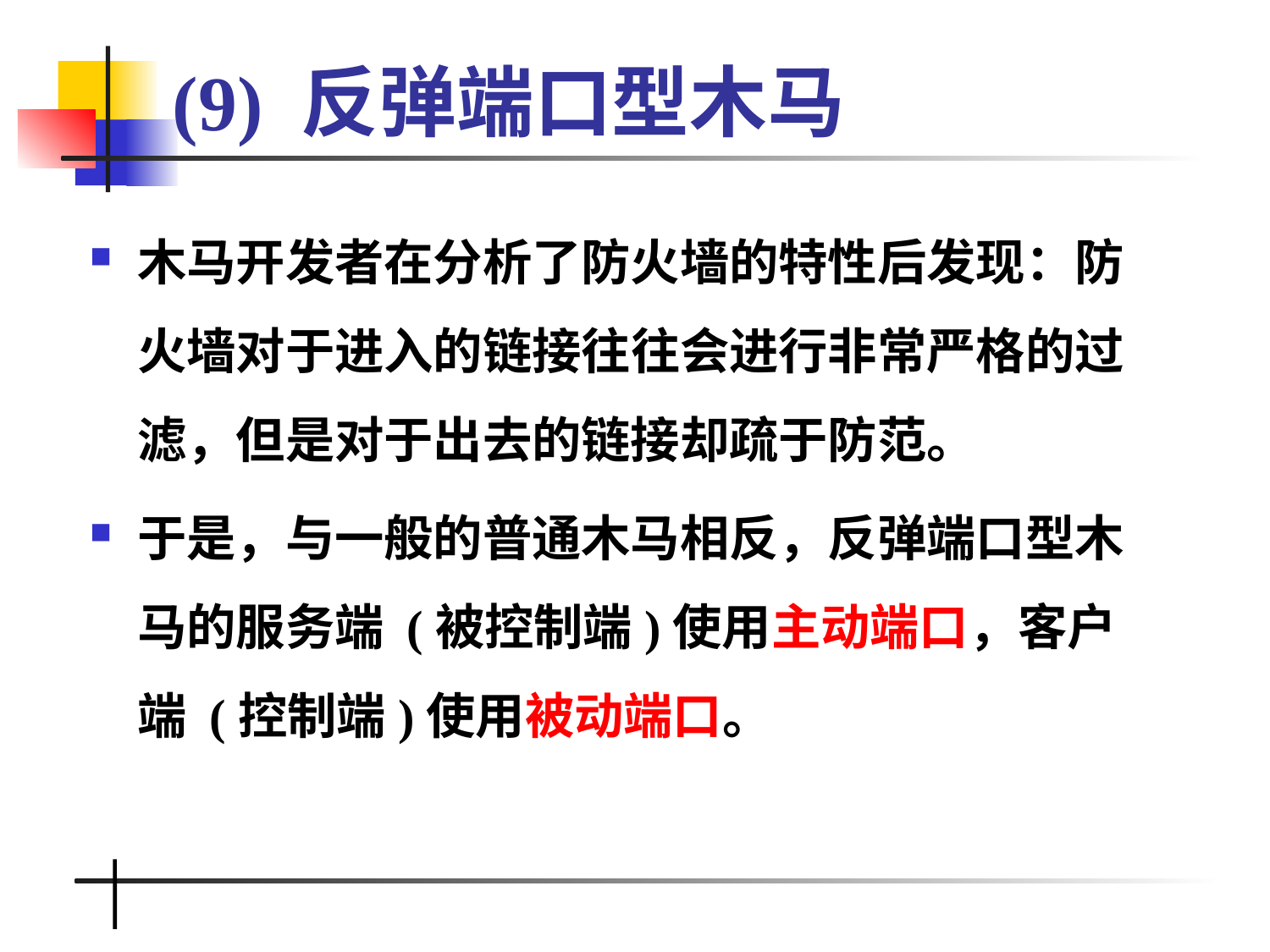

# (9) 反弹端口型木马
木马开发者在分析了防火墙的特性后发现：防火墙对于进入的链接往往会进行非常严格的过滤，但是对于出去的链接却疏于防范。
于是，与一般的普通木马相反，反弹端口型木马的服务端 (被控制端)使用主动端口，客户端 (控制端)使用被动端口。